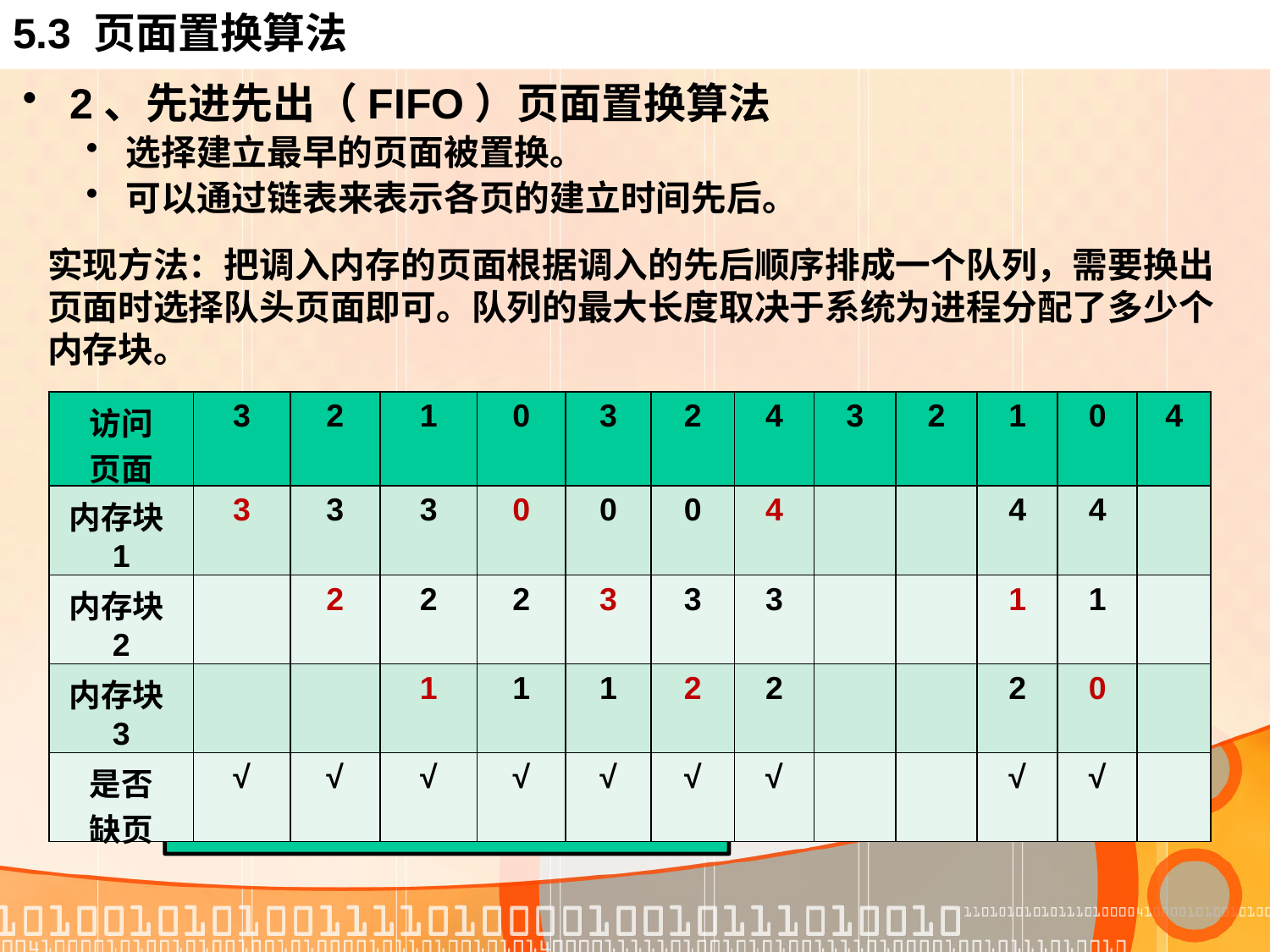

# 5.3 页面置换算法
2、先进先出（FIFO）页面置换算法
选择建立最早的页面被置换。
可以通过链表来表示各页的建立时间先后。
实现方法：把调入内存的页面根据调入的先后顺序排成一个队列，需要换出页面时选择队头页面即可。队列的最大长度取决于系统为进程分配了多少个内存块。
| 访问 页面 | 3 | 2 | 1 | 0 | 3 | 2 | 4 | 3 | 2 | 1 | 0 | 4 |
| --- | --- | --- | --- | --- | --- | --- | --- | --- | --- | --- | --- | --- |
| 内存块1 | 3 | 3 | 3 | 0 | 0 | 0 | 4 |  |  | 4 | 4 |  |
| 内存块2 |  | 2 | 2 | 2 | 3 | 3 | 3 |  |  | 1 | 1 |  |
| 内存块3 |  |  | 1 | 1 | 1 | 2 | 2 |  |  | 2 | 0 |  |
| 是否 缺页 | √ | √ | √ | √ | √ | √ | √ |  |  | √ | √ |  |
分配三个内存块时，缺页次数：9次。